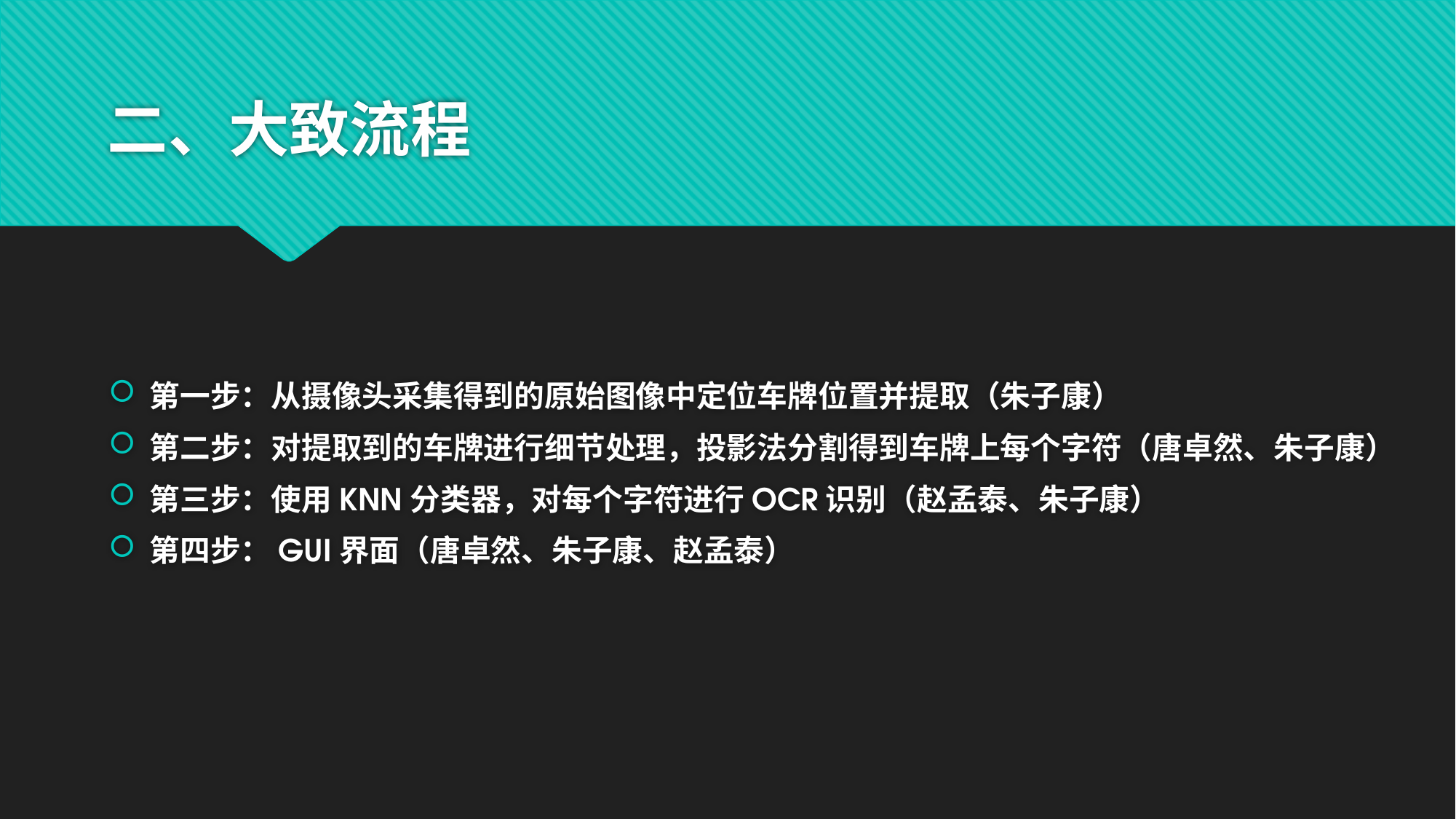

# 二、大致流程
第一步：从摄像头采集得到的原始图像中定位车牌位置并提取（朱子康）
第二步：对提取到的车牌进行细节处理，投影法分割得到车牌上每个字符（唐卓然、朱子康）
第三步：使用KNN分类器，对每个字符进行OCR识别（赵孟泰、朱子康）
第四步：GUI界面（唐卓然、朱子康、赵孟泰）